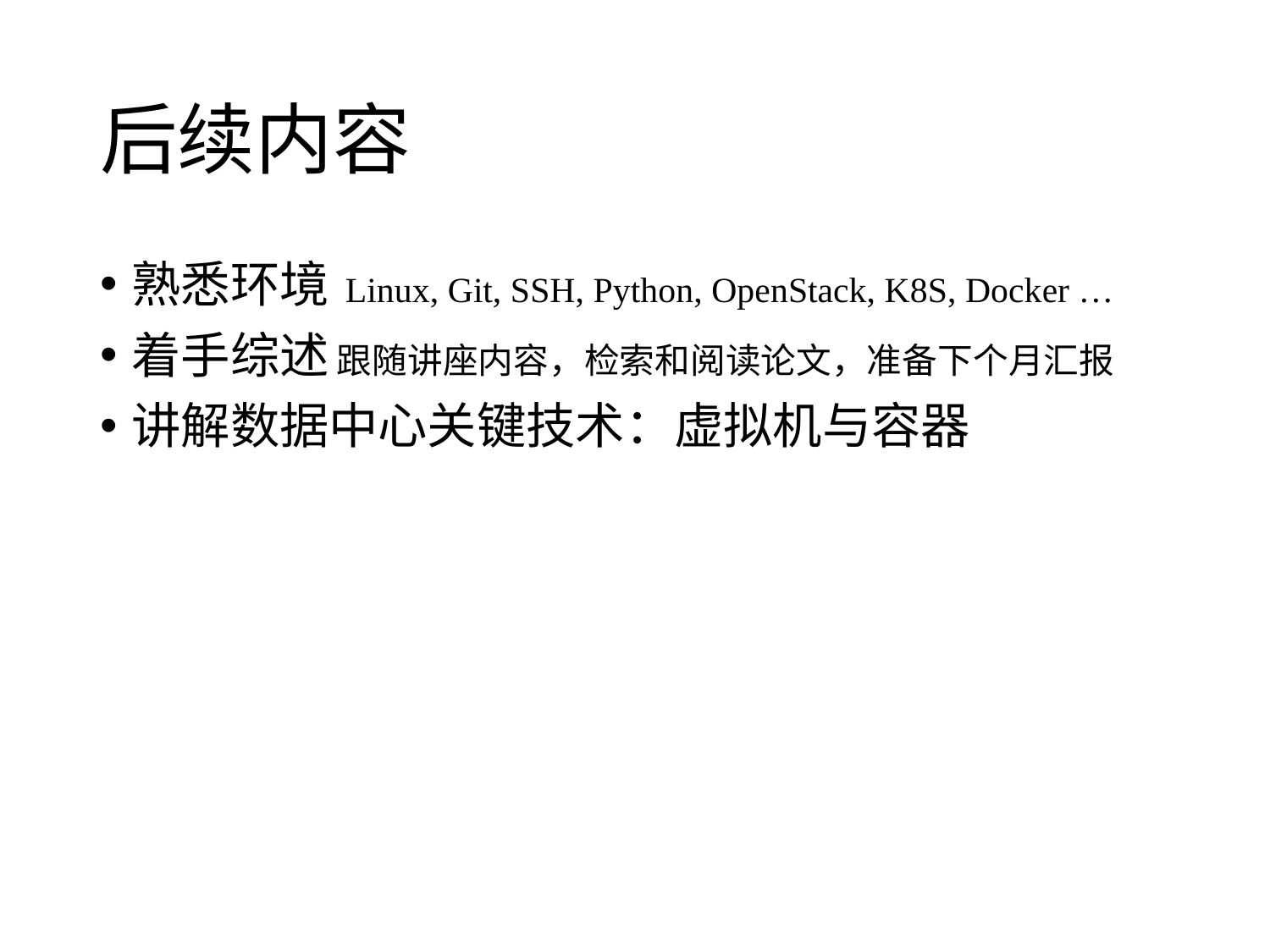

# 后续内容
熟悉环境 Linux, Git, SSH, Python, OpenStack, K8S, Docker …
着手综述 跟随讲座内容，检索和阅读论文，准备下个月汇报
讲解数据中心关键技术：虚拟机与容器
背景
背景